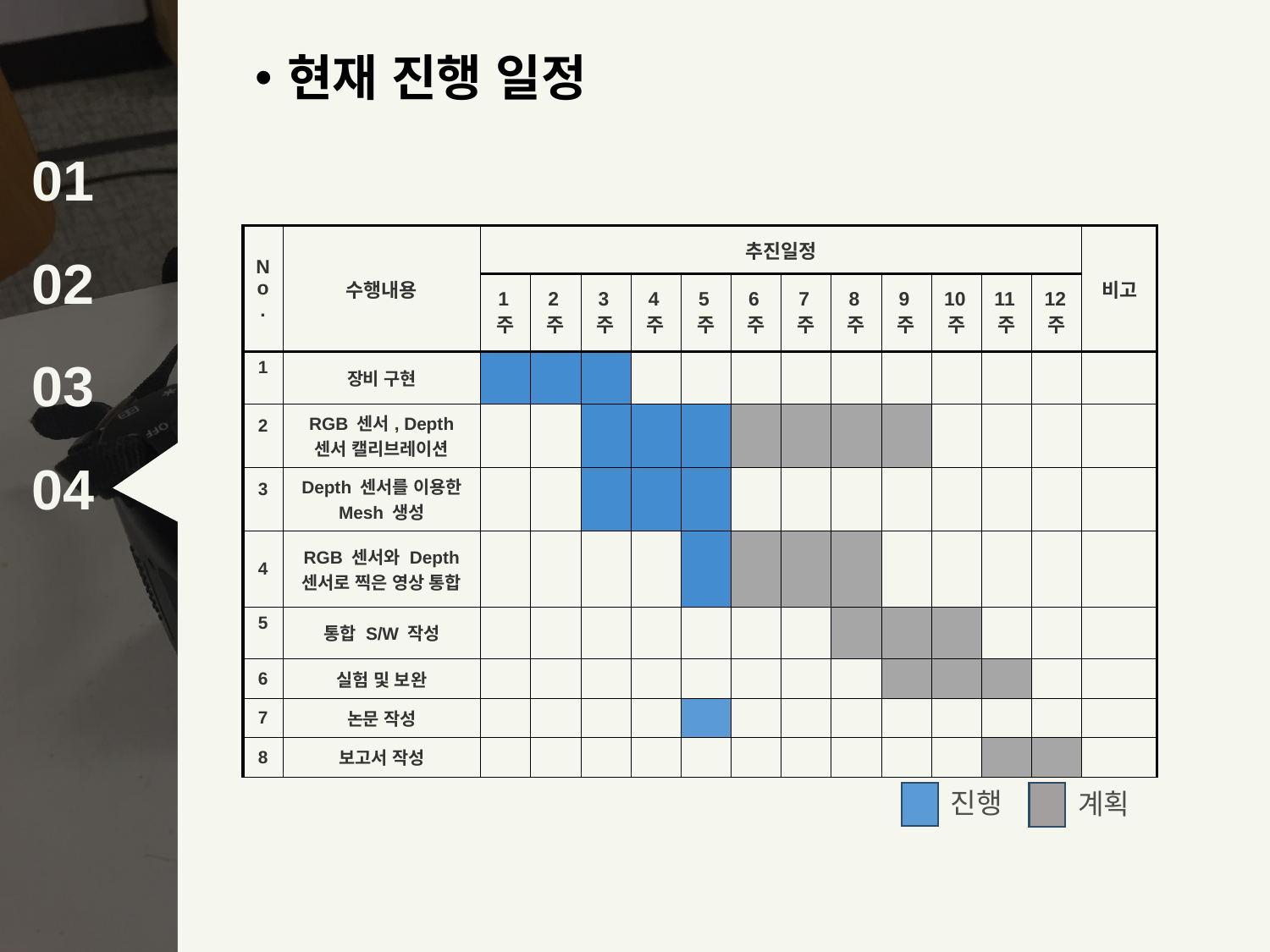

현재 진행 일정
| No. | 수행내용 | 추진일정 |  |  |  |  |  |  |  |  |  |  |  | 비고 |
| --- | --- | --- | --- | --- | --- | --- | --- | --- | --- | --- | --- | --- | --- | --- |
|  |  | 1주 | 2주 | 3주 | 4주 | 5주 | 6주 | 7주 | 8주 | 9주 | 10주 | 11주 | 12주 |  |
| 1 | 장비 구현 |  |  |  |  |  |  |  |  |  |  |  |  |  |
| 2 | RGB 센서, Depth 센서 캘리브레이션 |  |  |  |  |  |  |  |  |  |  |  |  |  |
| 3 | Depth 센서를 이용한 Mesh 생성 |  |  |  |  |  |  |  |  |  |  |  |  |  |
| 4 | RGB 센서와 Depth 센서로 찍은 영상 통합 |  |  |  |  |  |  |  |  |  |  |  |  |  |
| 5 | 통합 S/W 작성 |  |  |  |  |  |  |  |  |  |  |  |  |  |
| 6 | 실험 및 보완 |  |  |  |  |  |  |  |  |  |  |  |  |  |
| 7 | 논문 작성 |  |  |  |  |  |  |  |  |  |  |  |  |  |
| 8 | 보고서 작성 |  |  |  |  |  |  |  |  |  |  |  |  |  |
진행
계획